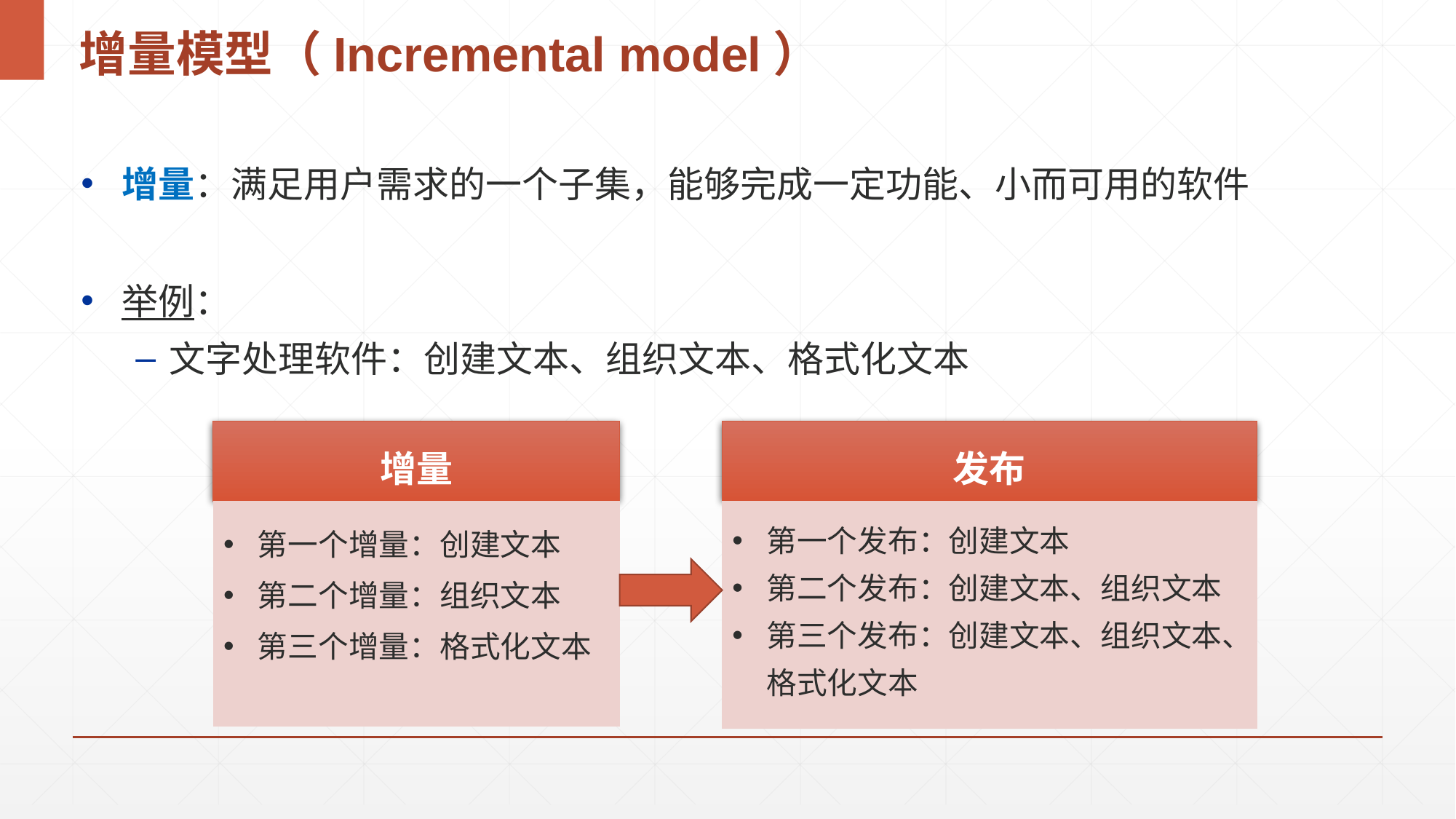

# 增量模型（Incremental model）
增量：满足用户需求的一个子集，能够完成一定功能、小而可用的软件

举例：
文字处理软件：创建文本、组织文本、格式化文本

增量
发布
第一个增量：创建文本
第二个增量：组织文本
第三个增量：格式化文本
第一个发布：创建文本
第二个发布：创建文本、组织文本
第三个发布：创建文本、组织文本、格式化文本